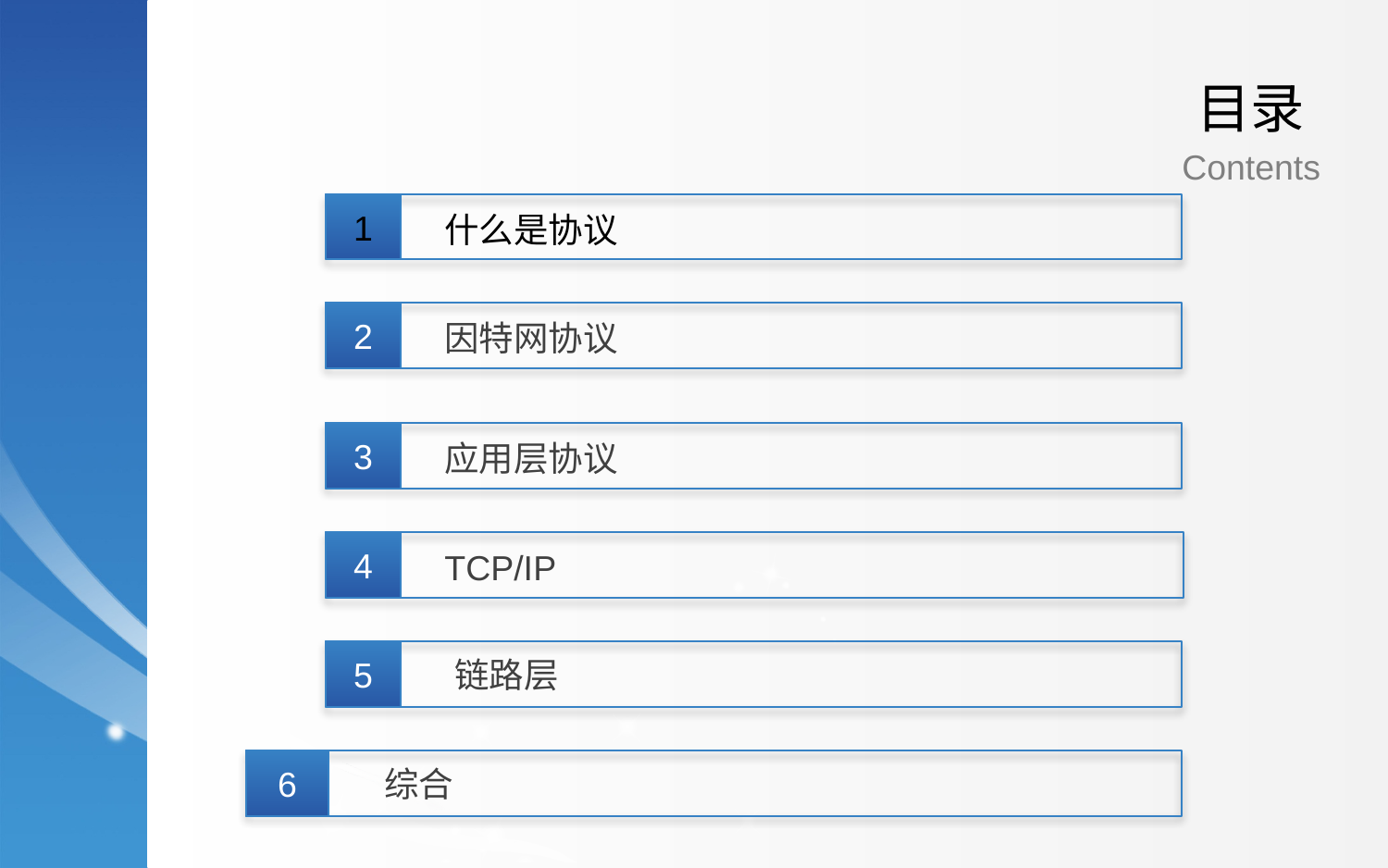

# 目录
Contents

1
什么是协议

2
因特网协议

3
应用层协议

4
TCP/IP

5
 链路层

6
 综合